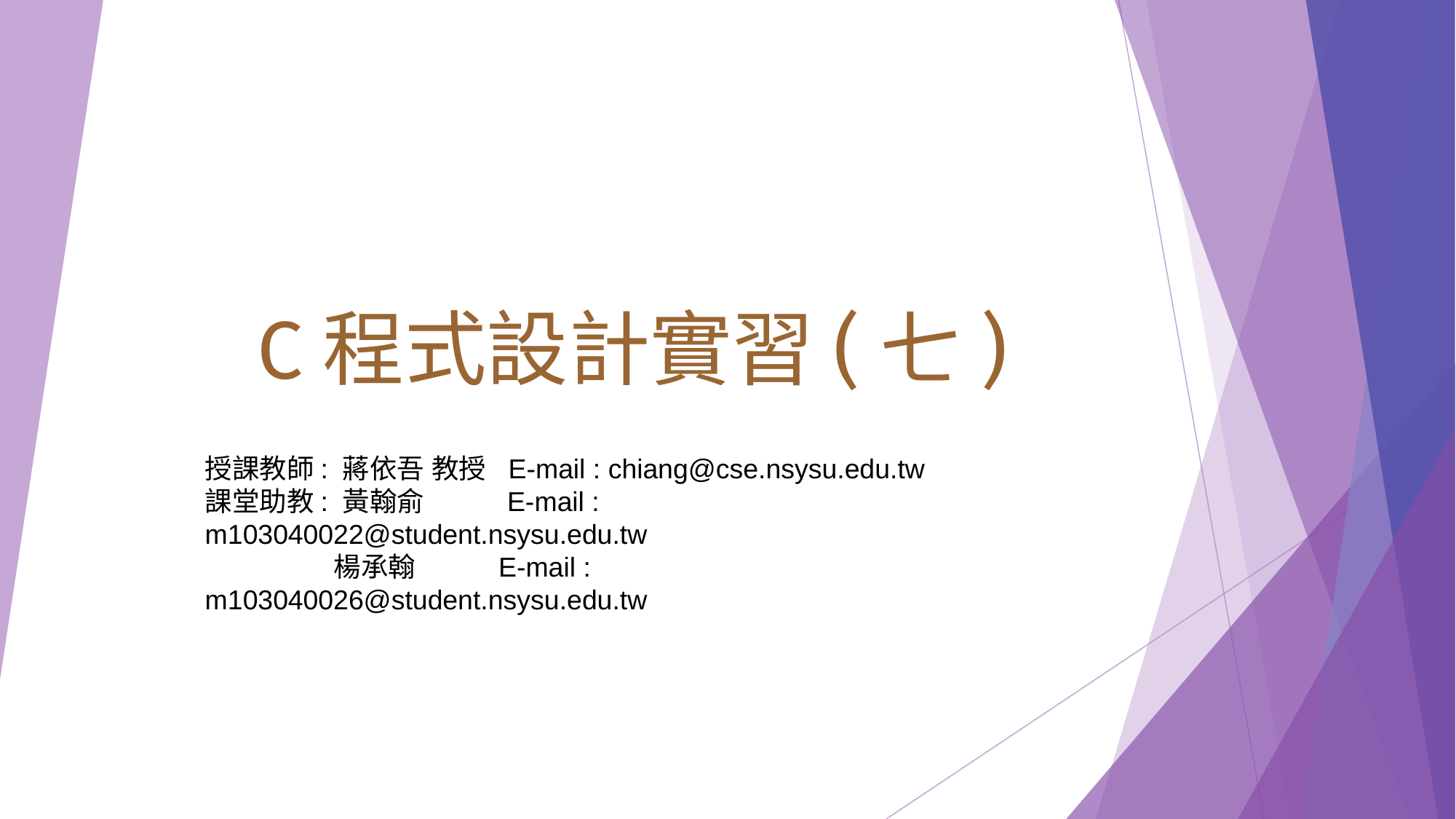

C程式設計實習(七)
授課教師: 蔣依吾 教授  E-mail : chiang@cse.nsysu.edu.tw
課堂助教: 黃翰俞          E-mail : m103040022@student.nsysu.edu.tw
                楊承翰          E-mail : m103040026@student.nsysu.edu.tw